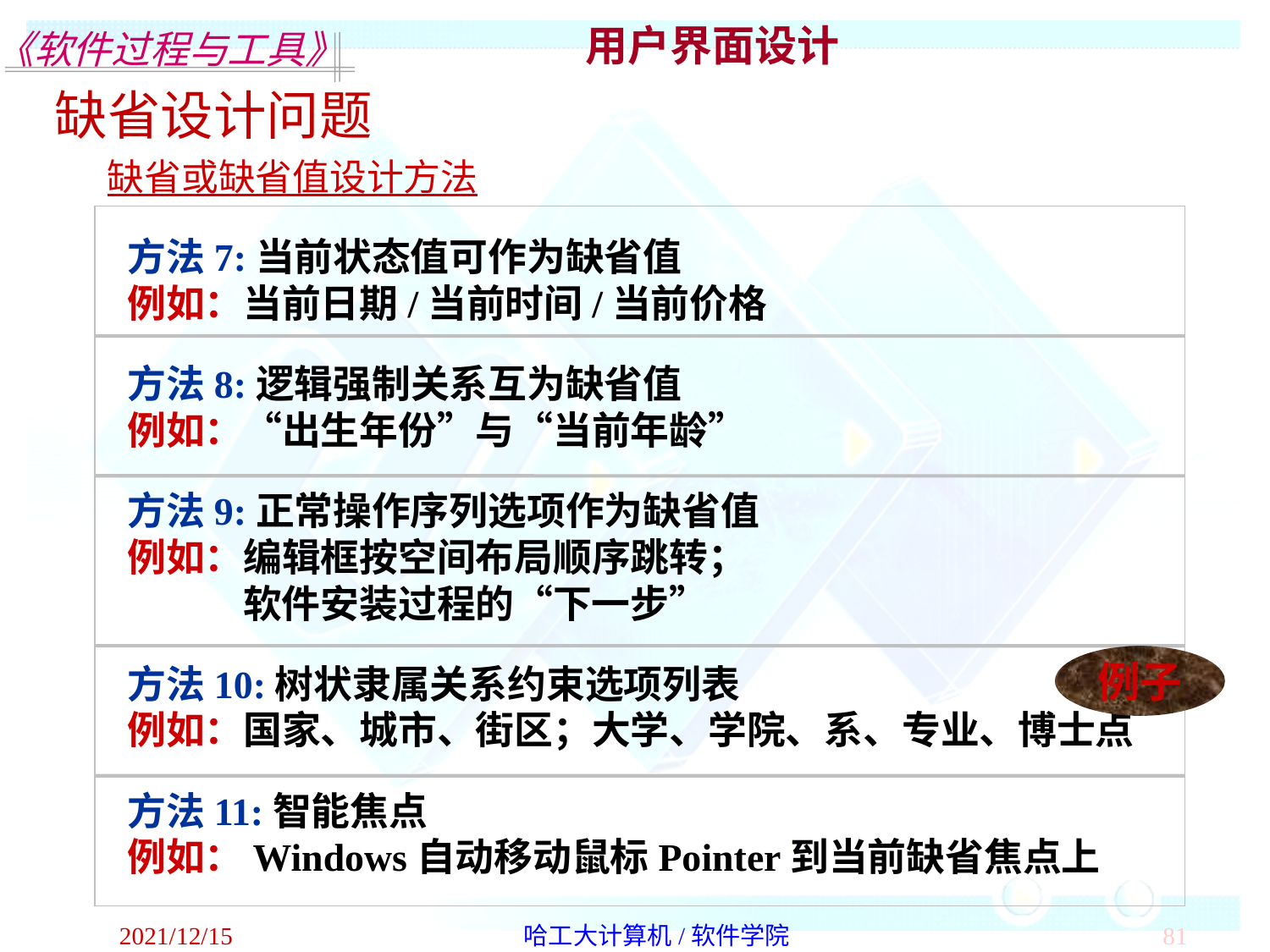

用户界面设计
缺省设计问题

缺省或缺省值设计方法

方法7:当前状态值可作为缺省值
例如：当前日期/当前时间/当前价格

方法8:逻辑强制关系互为缺省值
例如：“出生年份”与“当前年龄”

方法9:正常操作序列选项作为缺省值
例如：编辑框按空间布局顺序跳转；
            软件安装过程的“下一步”

方法10:树状隶属关系约束选项列表
例如：国家、城市、街区；大学、学院、系、专业、博士点

方法11:智能焦点
例如：Windows自动移动鼠标Pointer到当前缺省焦点上

例子